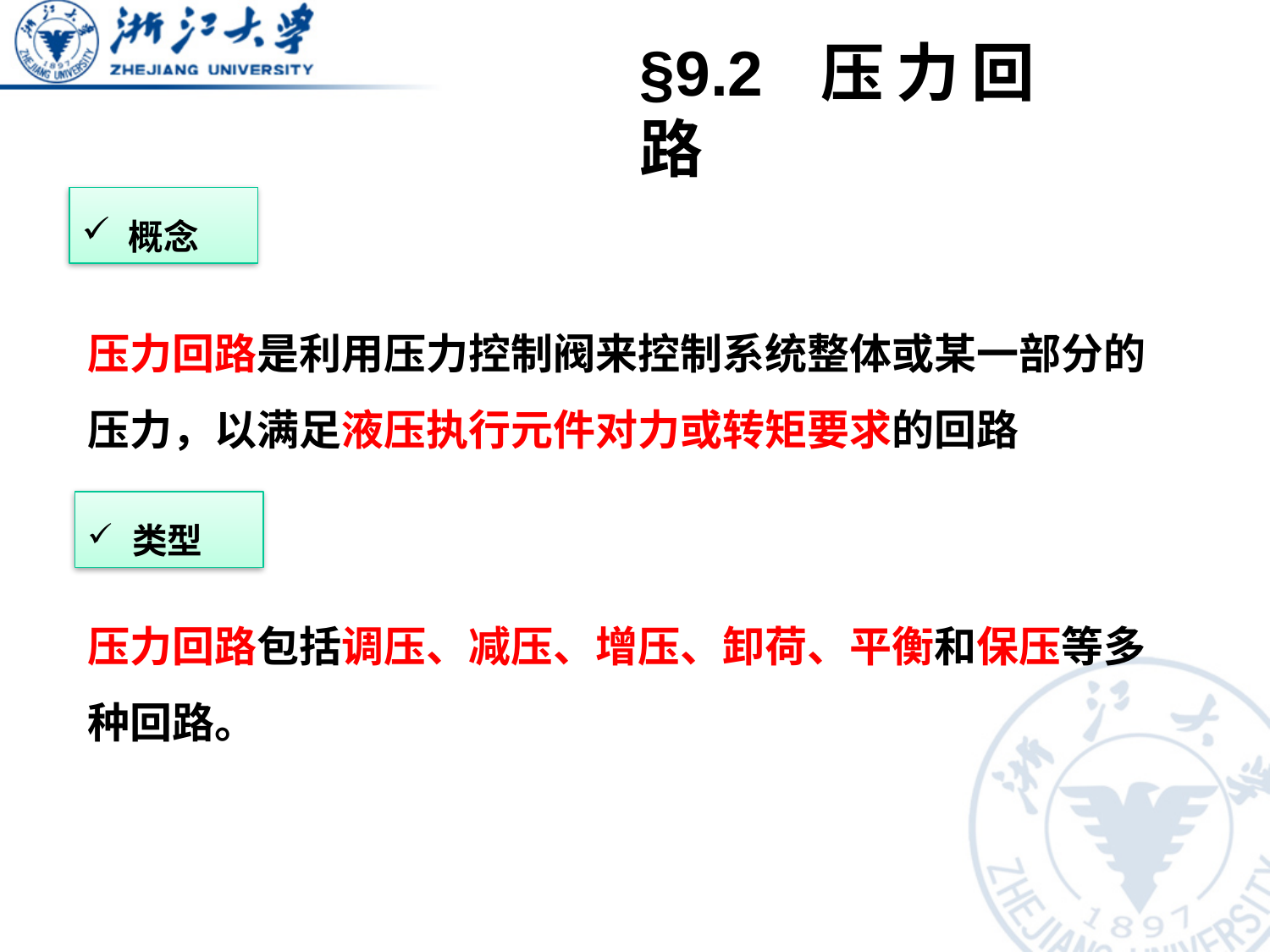

§9.2 压力回路
 概念
压力回路是利用压力控制阀来控制系统整体或某一部分的压力，以满足液压执行元件对力或转矩要求的回路
 类型
压力回路包括调压、减压、增压、卸荷、平衡和保压等多种回路。